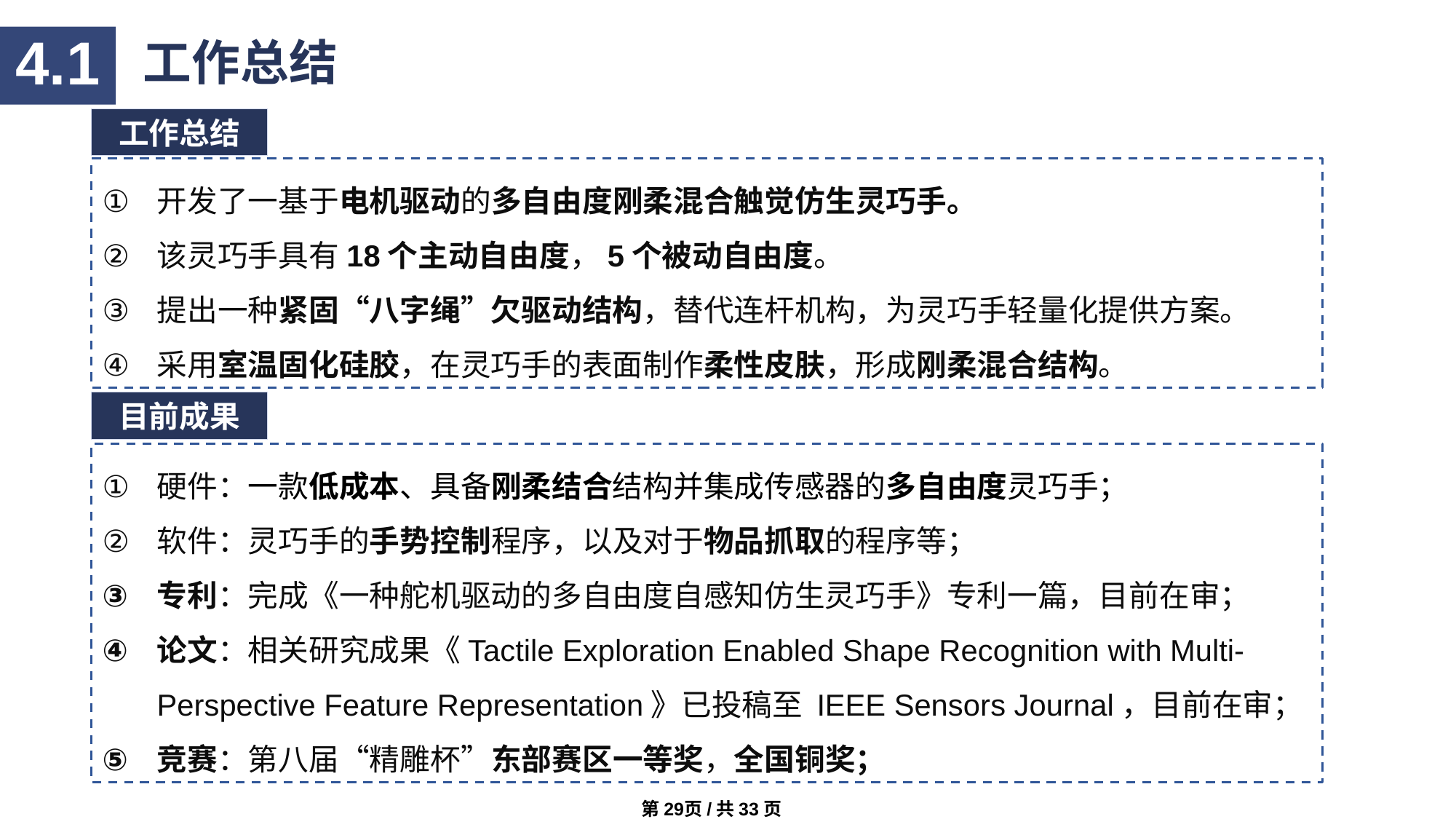

4.1
工作总结
工作总结
开发了一基于电机驱动的多自由度刚柔混合触觉仿生灵巧手。
该灵巧手具有18个主动自由度，5个被动自由度。
提出一种紧固“八字绳”欠驱动结构，替代连杆机构，为灵巧手轻量化提供方案。
采用室温固化硅胶，在灵巧手的表面制作柔性皮肤，形成刚柔混合结构。
目前成果
硬件：一款低成本、具备刚柔结合结构并集成传感器的多自由度灵巧手；
软件：灵巧手的手势控制程序，以及对于物品抓取的程序等；
专利：完成《一种舵机驱动的多自由度自感知仿生灵巧手》专利一篇，目前在审；
论文：相关研究成果《Tactile Exploration Enabled Shape Recognition with Multi-Perspective Feature Representation》已投稿至 IEEE Sensors Journal，目前在审；
竞赛：第八届“精雕杯”东部赛区一等奖，全国铜奖；
第29页/共33页